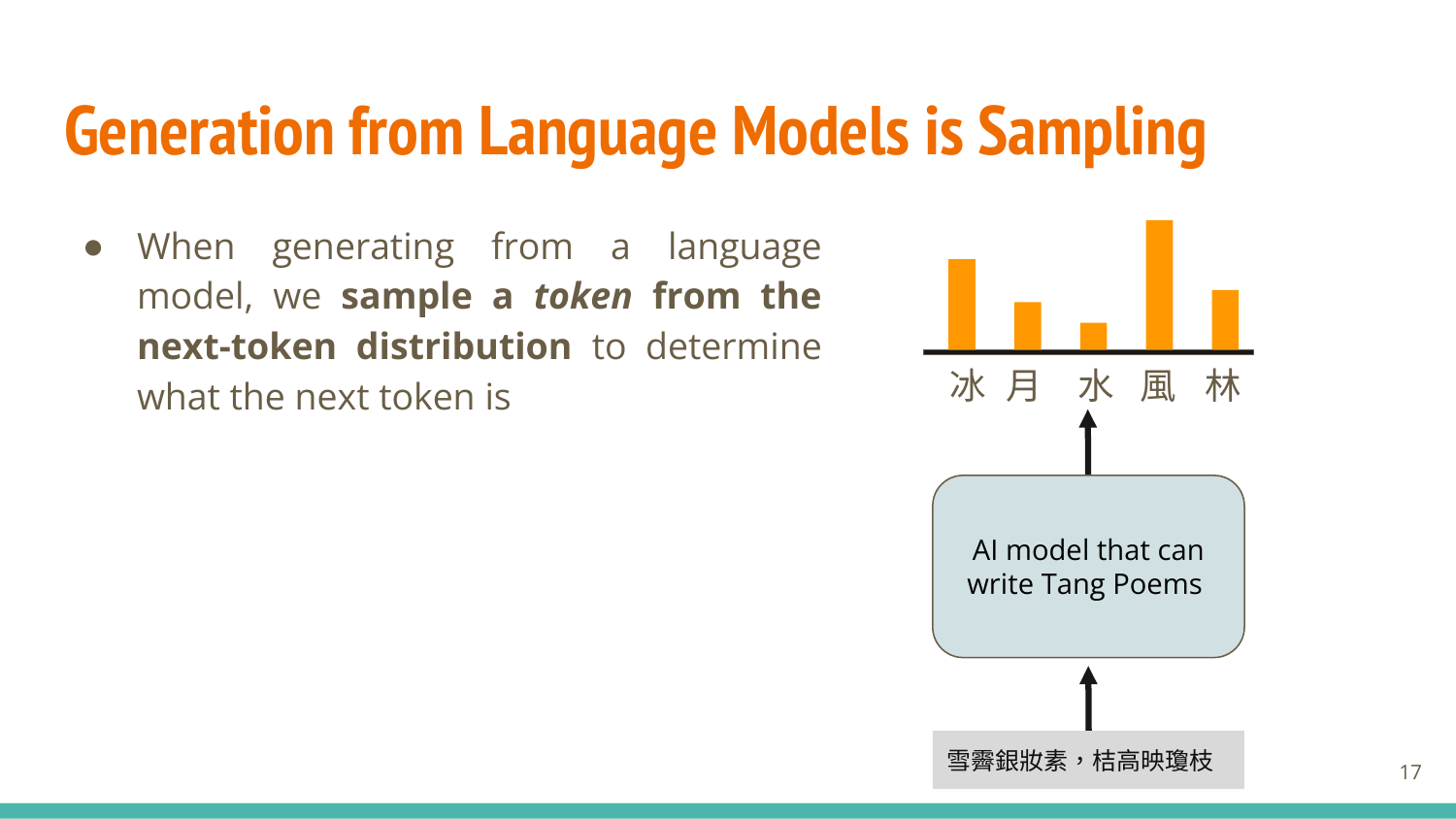

# Generation from Language Models is Sampling
When generating from a language model, we sample a token from the next-token distribution to determine what the next token is

冰
月
水
風
林
AI model that can
write Tang Poems
雪霽銀妝素，桔高映瓊枝
17